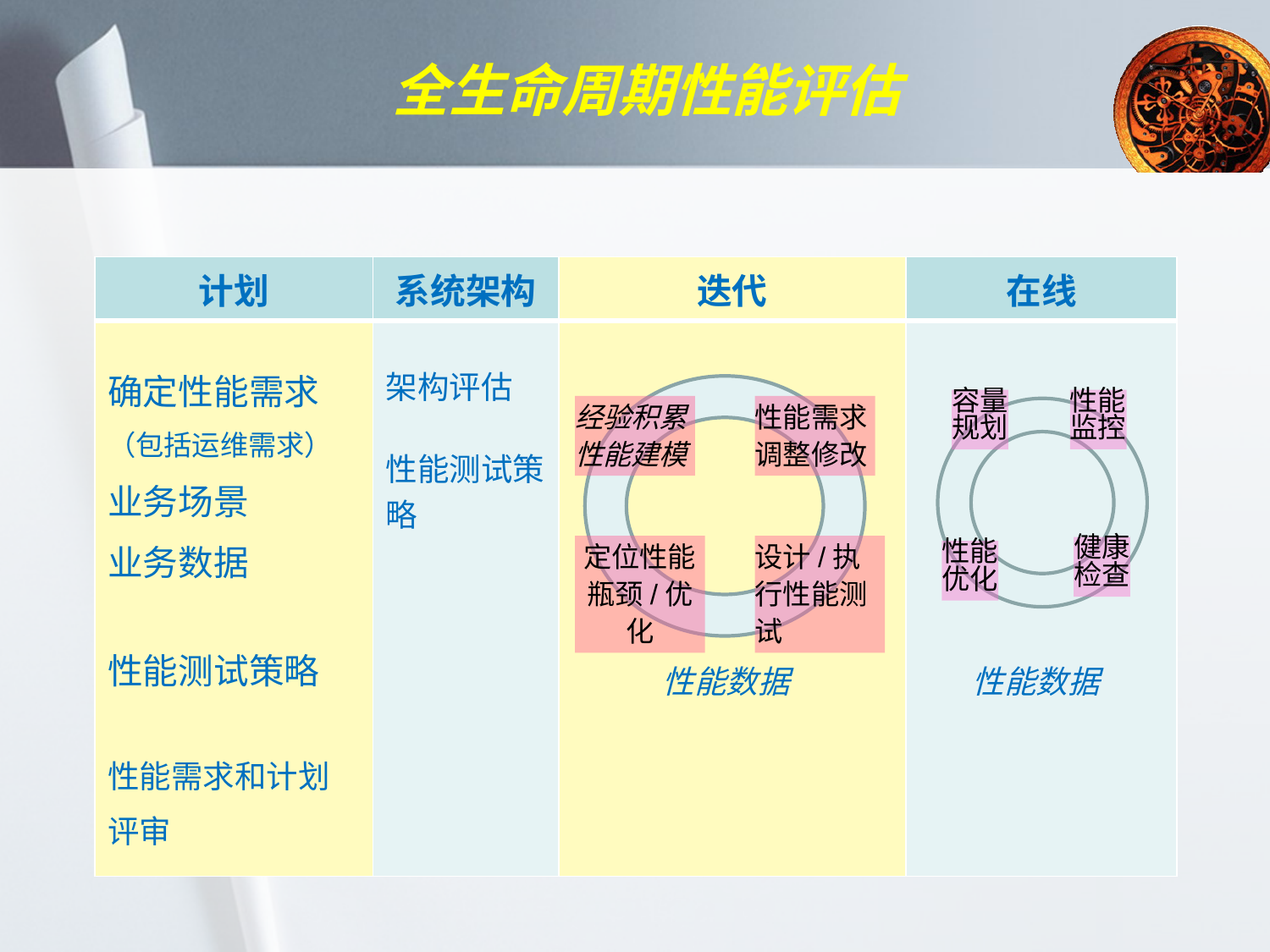

全生命周期性能评估
| 计划 | 系统架构 | 迭代 | 在线 |
| --- | --- | --- | --- |
| 确定性能需求 （包括运维需求） 业务场景 业务数据 性能测试策略 性能需求和计划评审 | 架构评估 性能测试策略 |  |  |

性能
监控
容量
规划

健康
检查
性能
优化
经验积累
性能建模
性能需求调整修改
定位性能瓶颈/优化
设计/执行性能测试
性能数据
性能数据